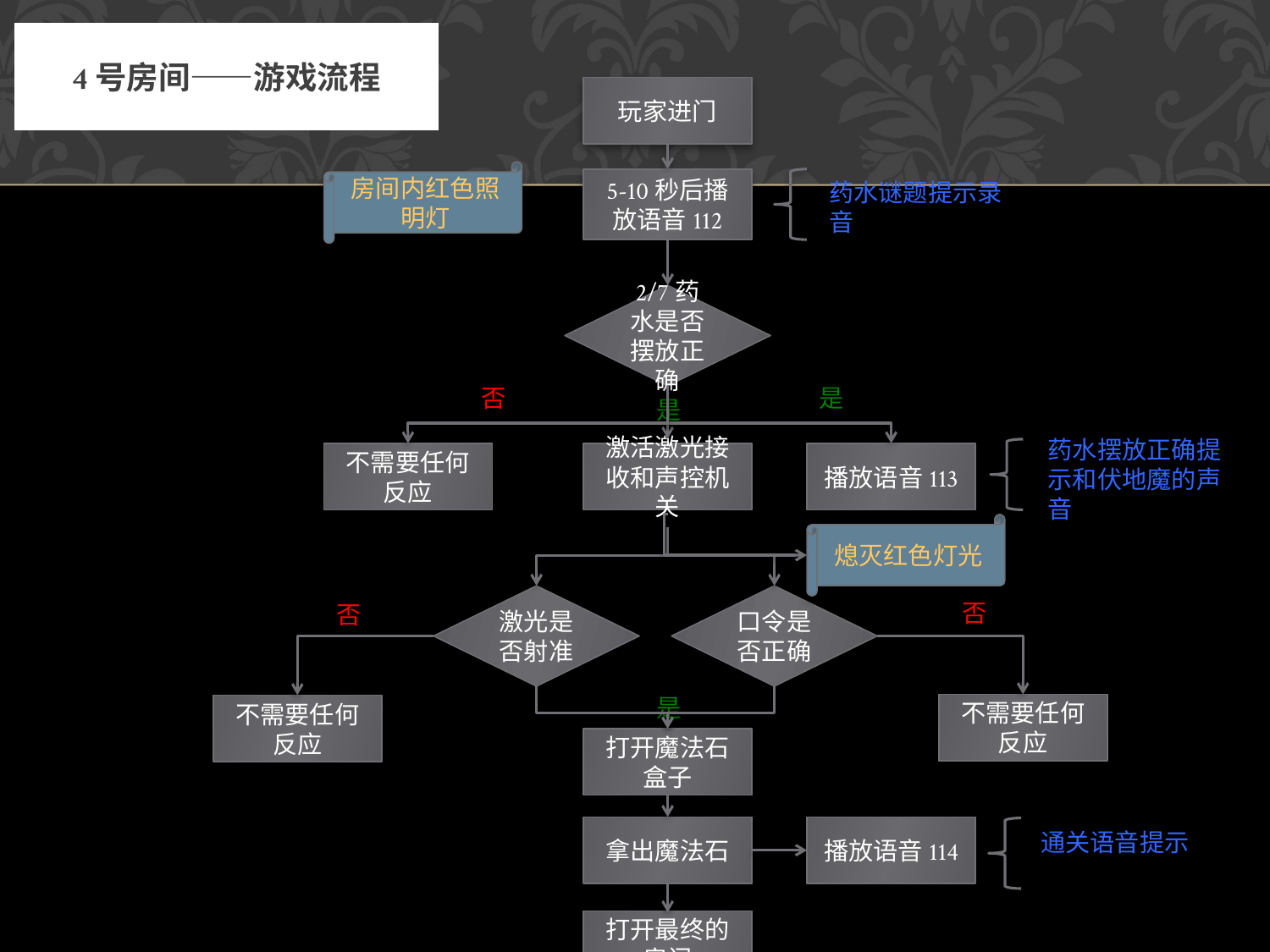

# 4号房间——游戏流程
玩家进门
房间内红色照明灯
5-10秒后播放语音112

药水谜题提示录音
2/7药水是否摆放正确
否
是
是
药水摆放正确提示和伏地魔的声音

不需要任何反应
激活激光接收和声控机关
播放语音113
熄灭红色灯光
激光是否射准
口令是否正确
否
否
是
不需要任何反应
不需要任何反应
打开魔法石盒子
拿出魔法石
播放语音114

通关语音提示
打开最终的房门